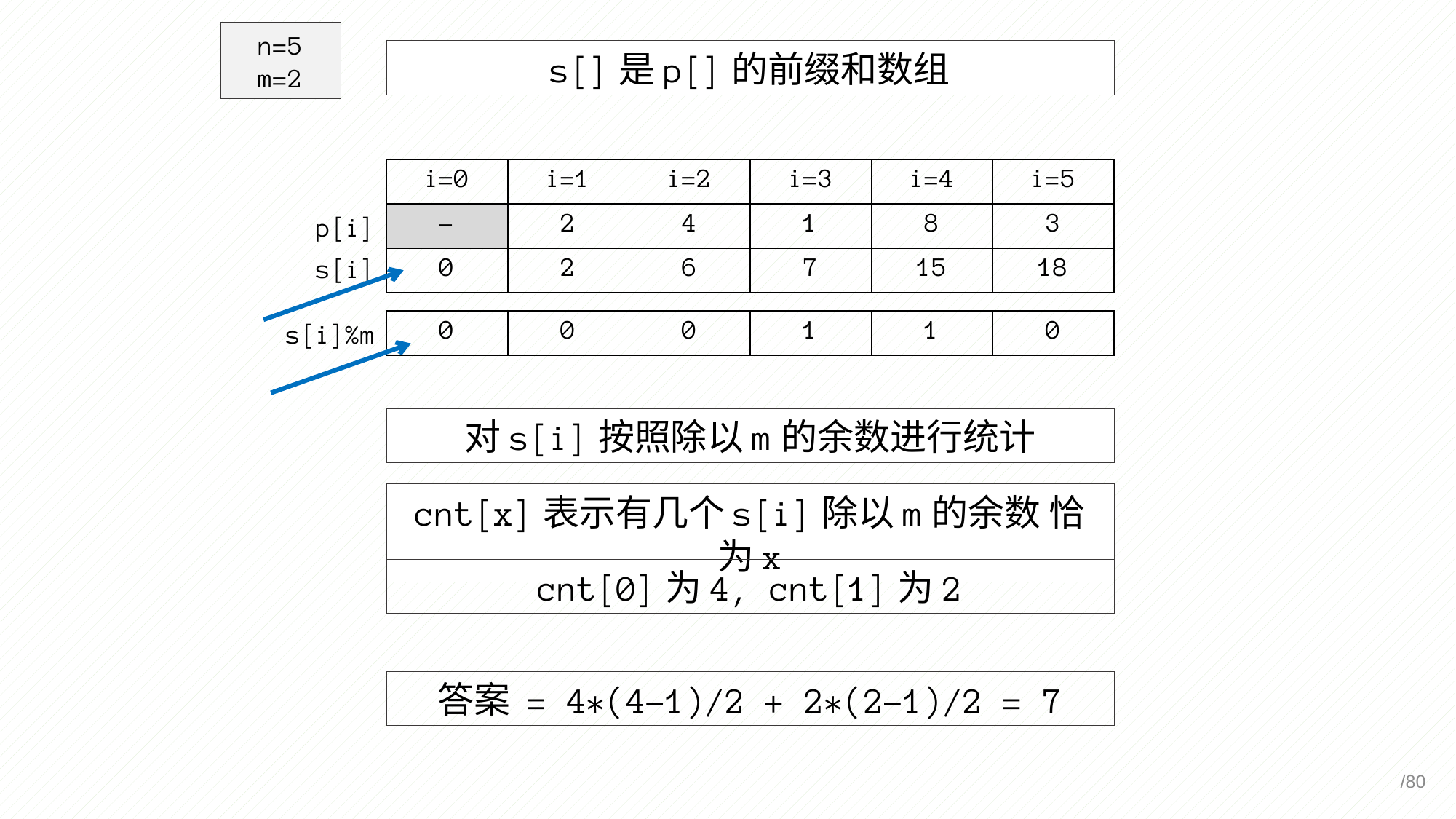

n=5
m=2
s[]是p[]的前缀和数组
| i=0 | i=1 | i=2 | i=3 | i=4 | i=5 |
| --- | --- | --- | --- | --- | --- |
| - | 2 | 4 | 1 | 8 | 3 |
| 0 | 2 | 6 | 7 | 15 | 18 |
p[i]
s[i]
s[i]%m
| 0 | 0 | 0 | 1 | 1 | 0 |
| --- | --- | --- | --- | --- | --- |
对s[i]按照除以m的余数进行统计
cnt[x]表示有几个s[i]除以m的余数 恰为x
cnt[0]为4, cnt[1]为2
答案 = 4*(4-1)/2 + 2*(2-1)/2 = 7